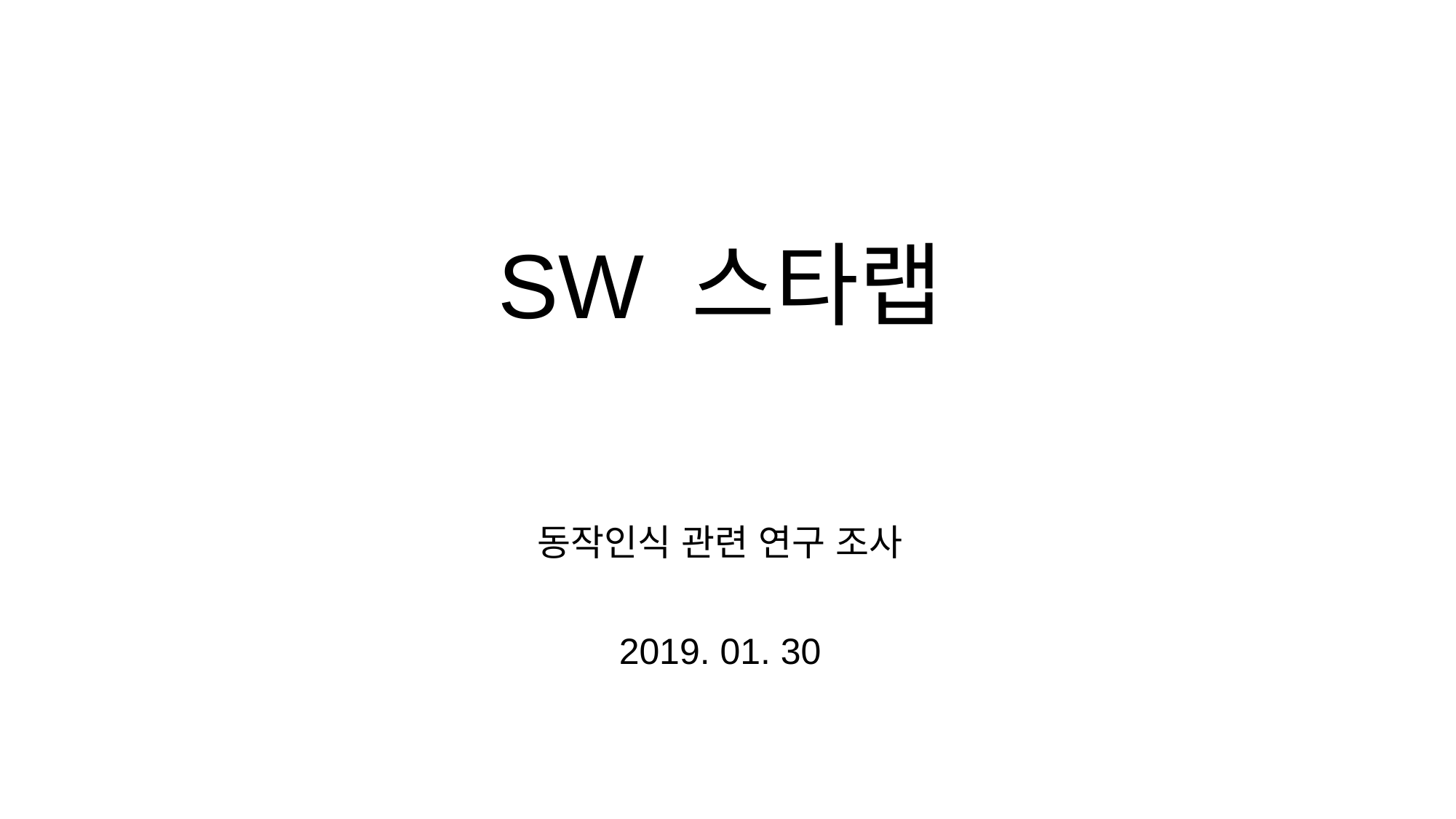

# SW 스타랩
동작인식 관련 연구 조사

2019. 01. 30